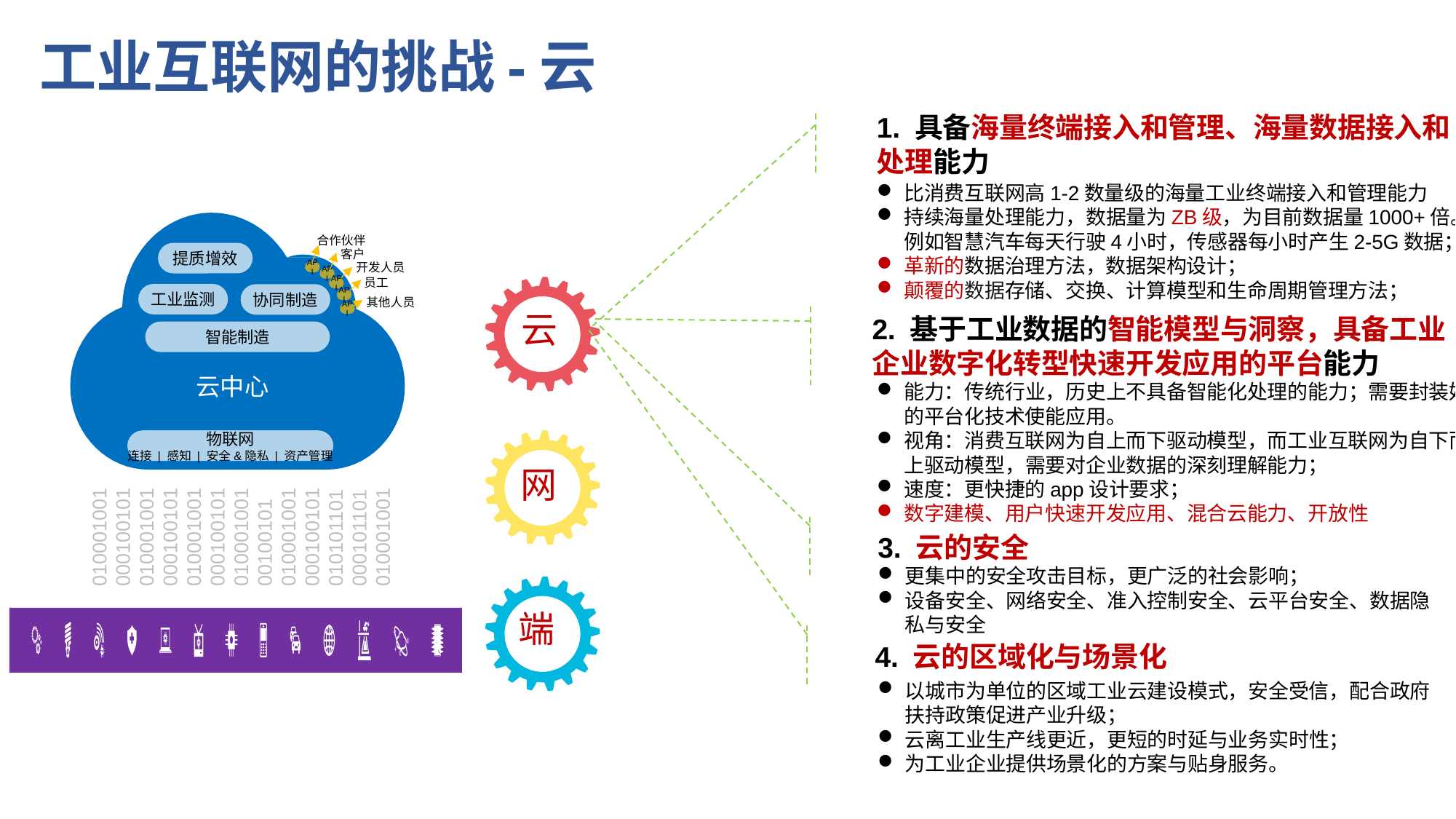

# 工业互联网的挑战-云
1. 具备海量终端接入和管理、海量数据接入和处理能力
比消费互联网高1-2数量级的海量工业终端接入和管理能力
持续海量处理能力，数据量为ZB级，为目前数据量1000+倍。 例如智慧汽车每天行驶4小时，传感器每小时产生2-5G数据；
革新的数据治理方法，数据架构设计；
颠覆的数据存储、交换、计算模型和生命周期管理方法；

合作伙伴
客户
提质增效
开发人员
API
API
员工
API
工业监测
协同制造
其他人员
API
API
智能制造
云中心
物联网
连接 | 感知 | 安全&隐私 | 资产管理

010001001
000100101
010001001
000100101
010001001
000100101
010001001
00100101
010001001
000100101
010101101
000101101
010001001

云
2. 基于工业数据的智能模型与洞察，具备工业企业数字化转型快速开发应用的平台能力
能力：传统行业，历史上不具备智能化处理的能力；需要封装好的平台化技术使能应用。
视角：消费互联网为自上而下驱动模型，而工业互联网为自下而上驱动模型，需要对企业数据的深刻理解能力；
速度：更快捷的app设计要求；
数字建模、用户快速开发应用、混合云能力、开放性

网
3. 云的安全
更集中的安全攻击目标，更广泛的社会影响；
设备安全、网络安全、准入控制安全、云平台安全、数据隐私与安全

端
4. 云的区域化与场景化
以城市为单位的区域工业云建设模式，安全受信，配合政府扶持政策促进产业升级；
云离工业生产线更近，更短的时延与业务实时性；
为工业企业提供场景化的方案与贴身服务。